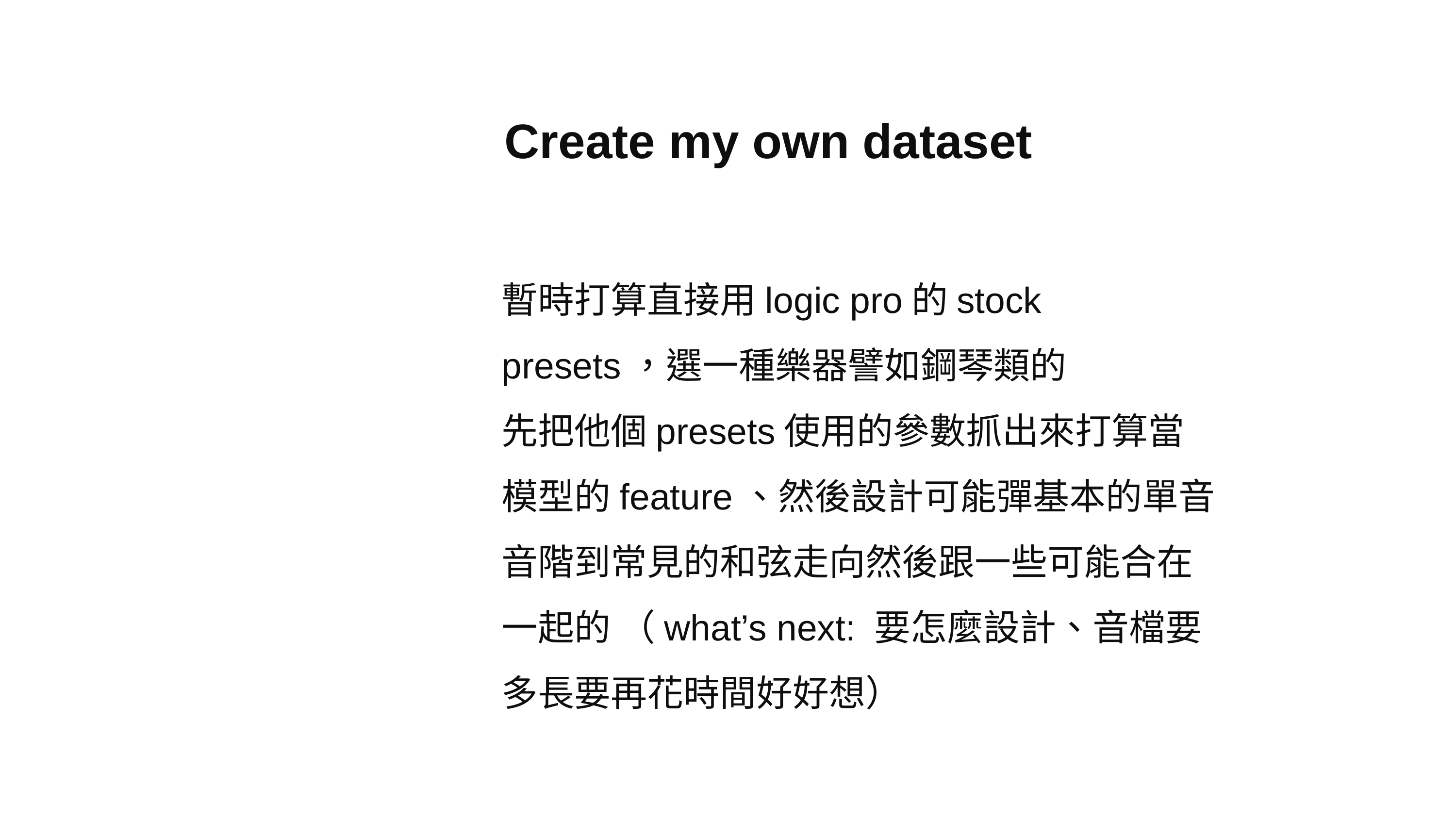

Create my own dataset
暫時打算直接用logic pro的stock presets，選一種樂器譬如鋼琴類的
先把他個presets使用的參數抓出來打算當模型的feature、然後設計可能彈基本的單音音階到常見的和弦走向然後跟一些可能合在一起的 （what’s next: 要怎麼設計、音檔要多長要再花時間好好想）